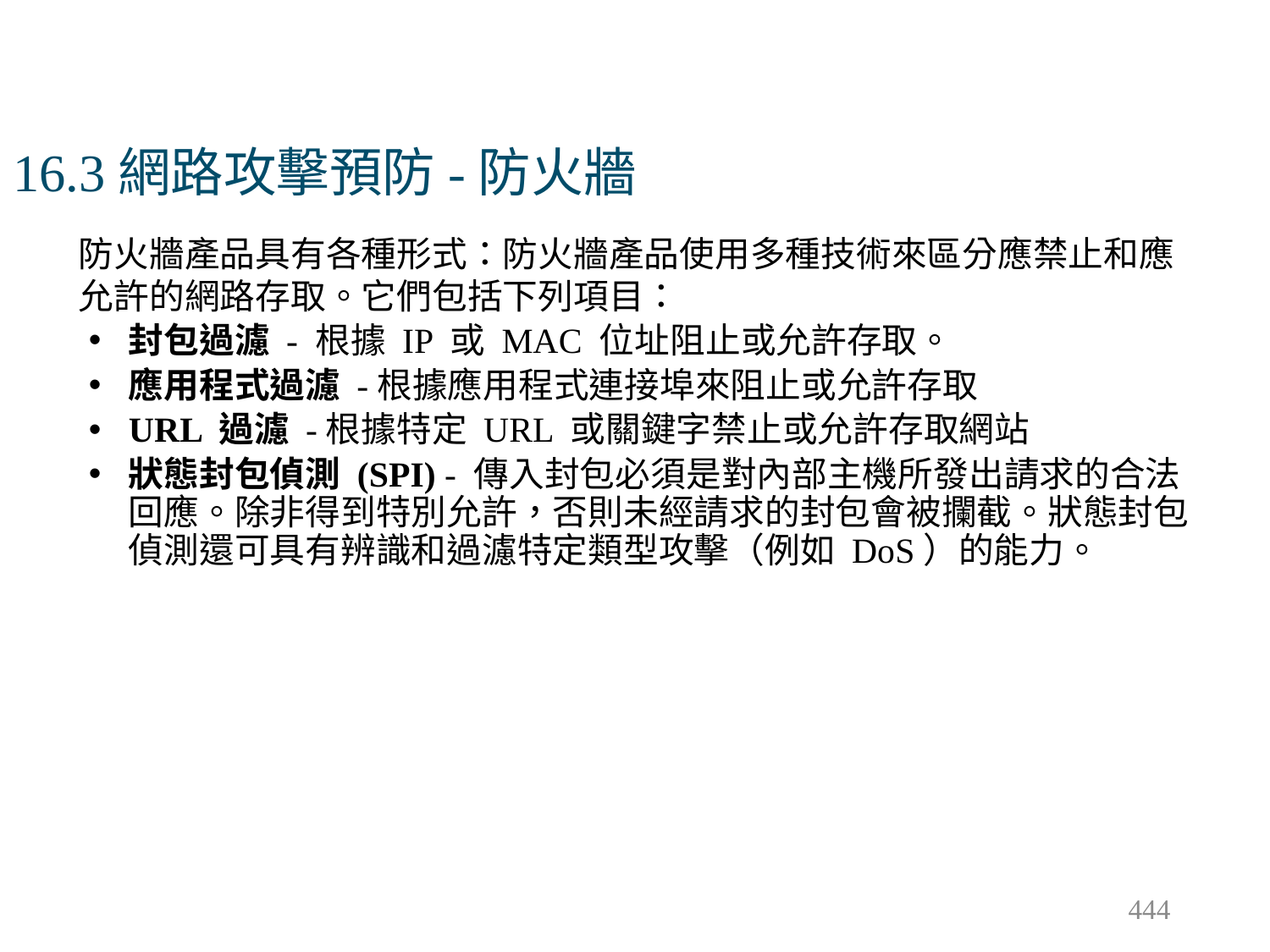

# 16.3網路攻擊預防-防火牆
防火牆產品具有各種形式：防火牆產品使用多種技術來區分應禁止和應允許的網路存取。它們包括下列項目：
封包過濾 - 根據 IP 或 MAC 位址阻止或允許存取。
應用程式過濾 -根據應用程式連接埠來阻止或允許存取
URL 過濾 -根據特定 URL 或關鍵字禁止或允許存取網站
狀態封包偵測 (SPI) - 傳入封包必須是對內部主機所發出請求的合法回應。除非得到特別允許，否則未經請求的封包會被攔截。狀態封包偵測還可具有辨識和過濾特定類型攻擊（例如 DoS）的能力。

444